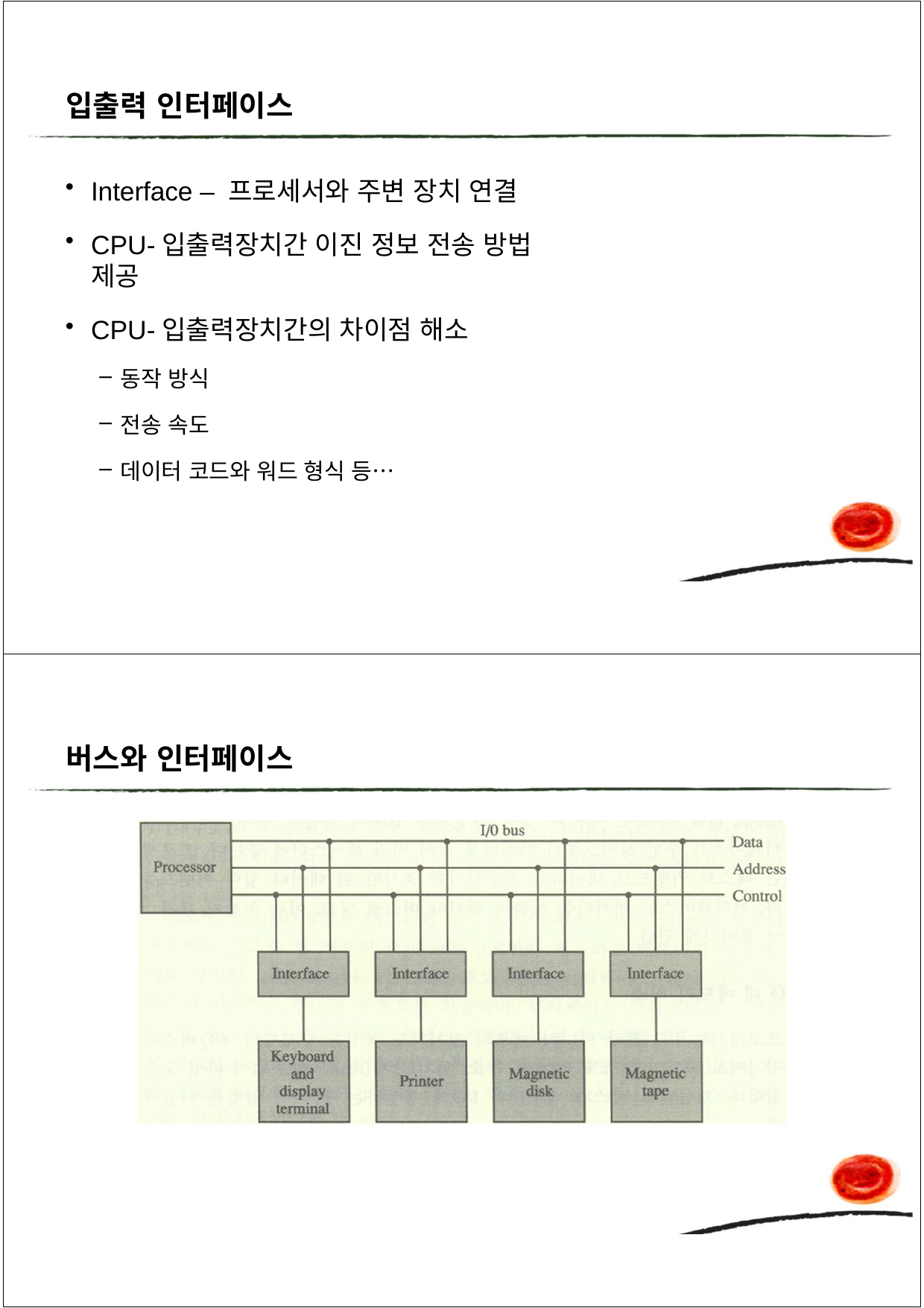

입출력 인터페이스

Interface – 프로세서와 주변 장치 연결
CPU-입출력장치간 이진 정보 전송 방법 제공
CPU-입출력장치간의 차이점 해소
동작 방식
전송 속도
데이터 코드와 워드 형식 등…

버스와 인터페이스